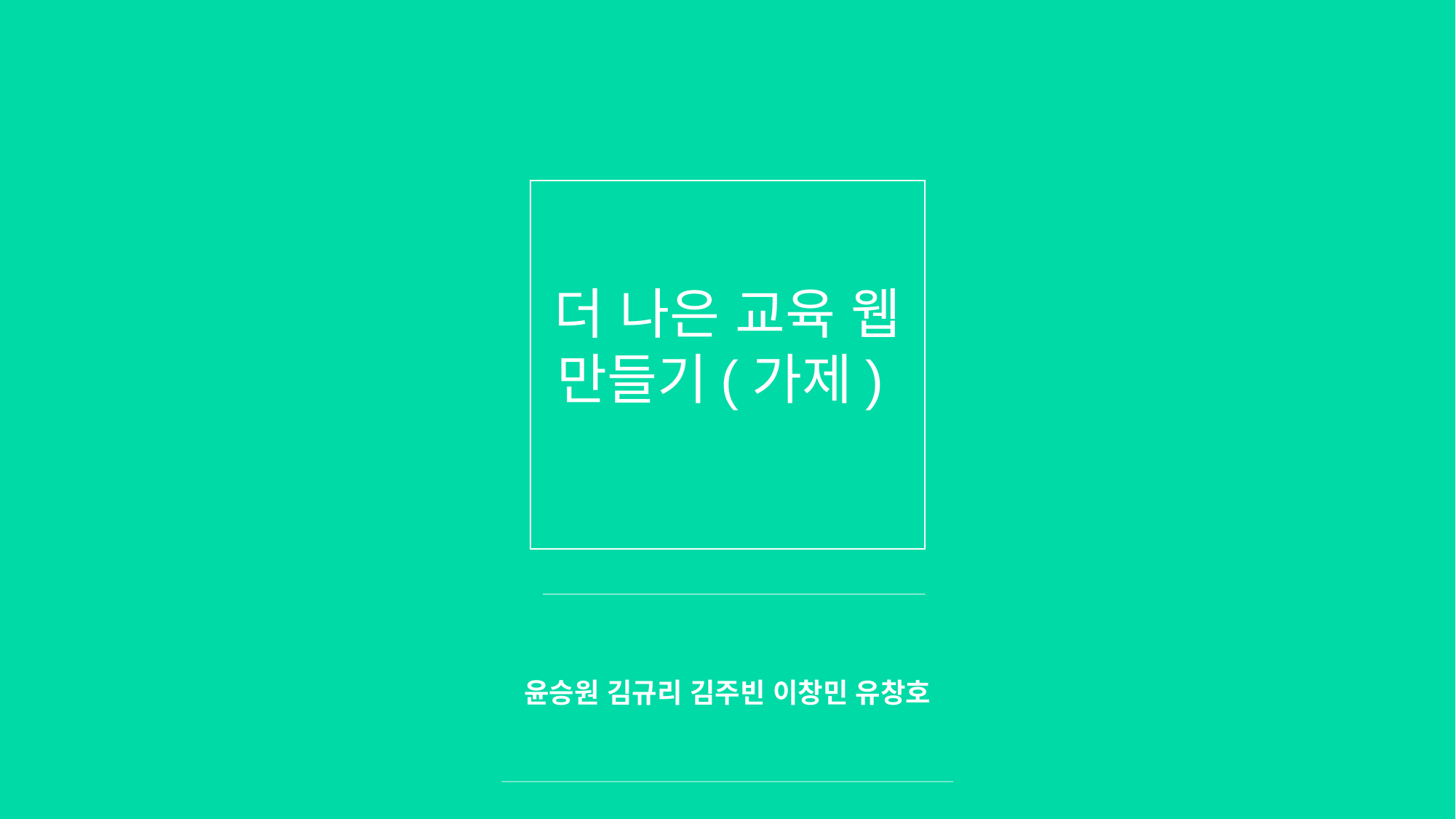

더 나은 교육 웹 만들기(가제)
윤승원 김규리 김주빈 이창민 유창호